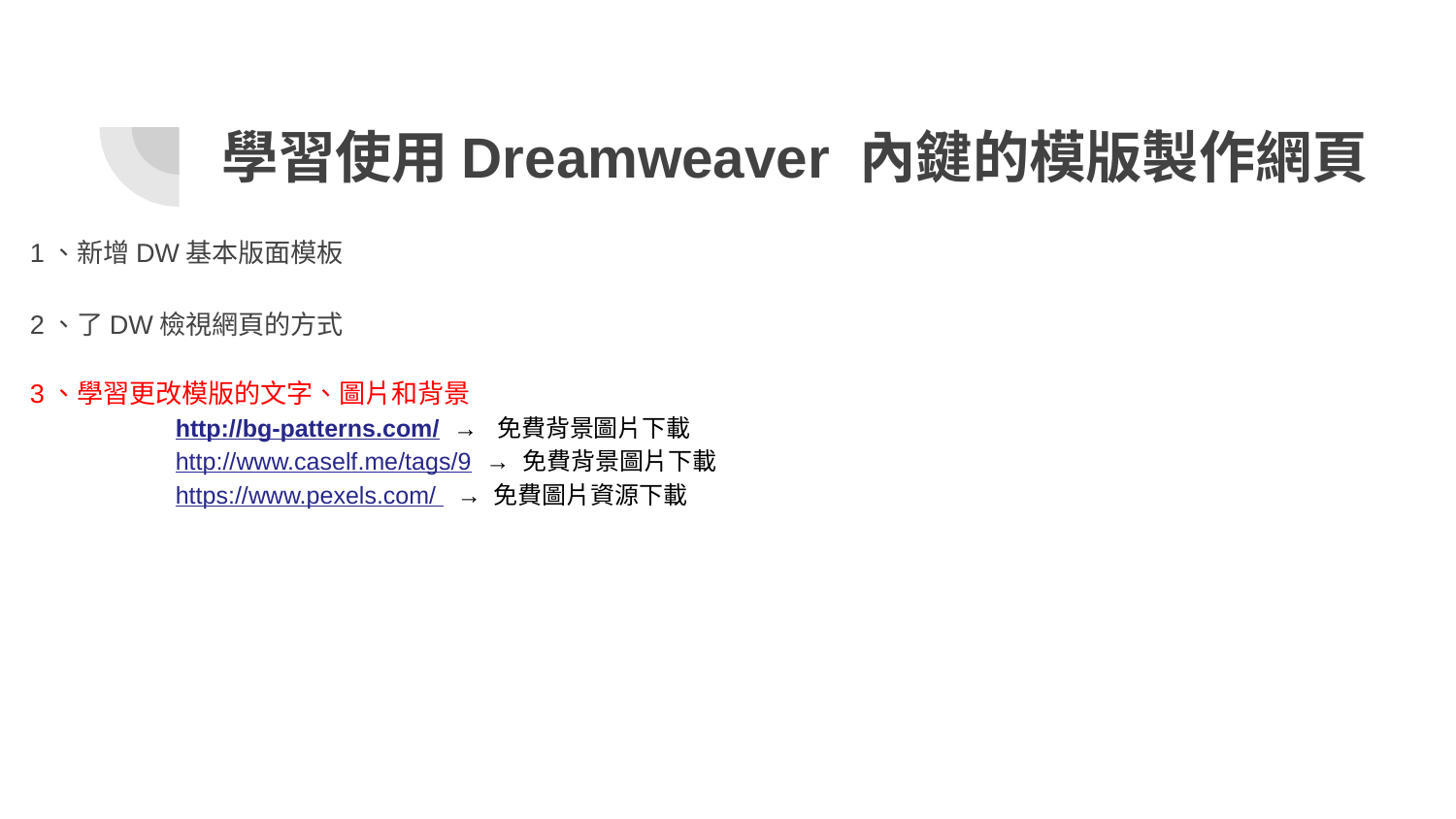

# 學習使用Dreamweaver 內鍵的模版製作網頁
1、新增DW基本版面模板
2、了DW檢視網頁的方式
3、學習更改模版的文字、圖片和背景
	http://bg-patterns.com/  →  免費背景圖片下載
	http://www.caself.me/tags/9  → 免費背景圖片下載
	https://www.pexels.com/   → 免費圖片資源下載